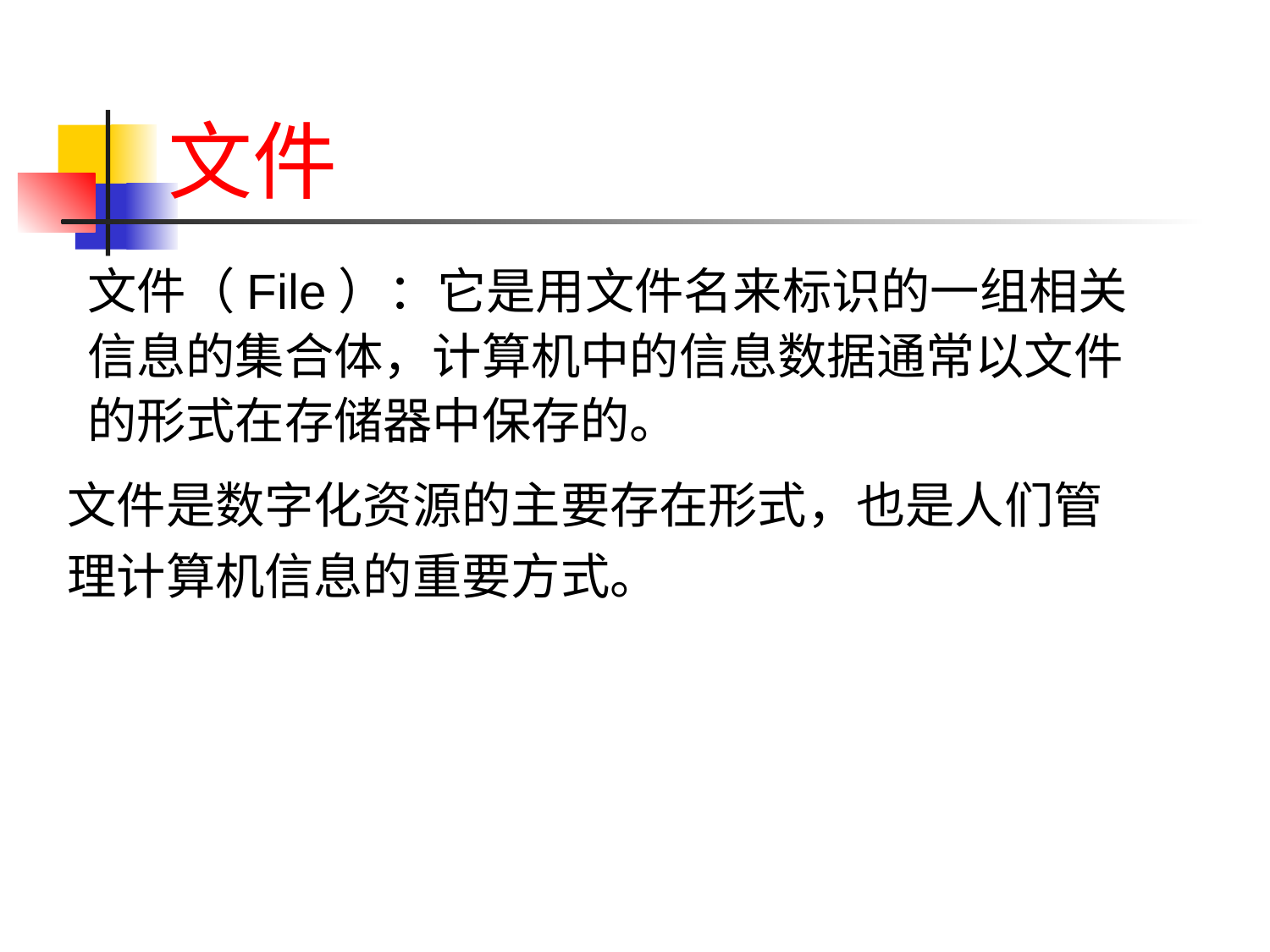

# 文件
文件（File）：它是用文件名来标识的一组相关信息的集合体，计算机中的信息数据通常以文件的形式在存储器中保存的。
文件是数字化资源的主要存在形式，也是人们管理计算机信息的重要方式。
63